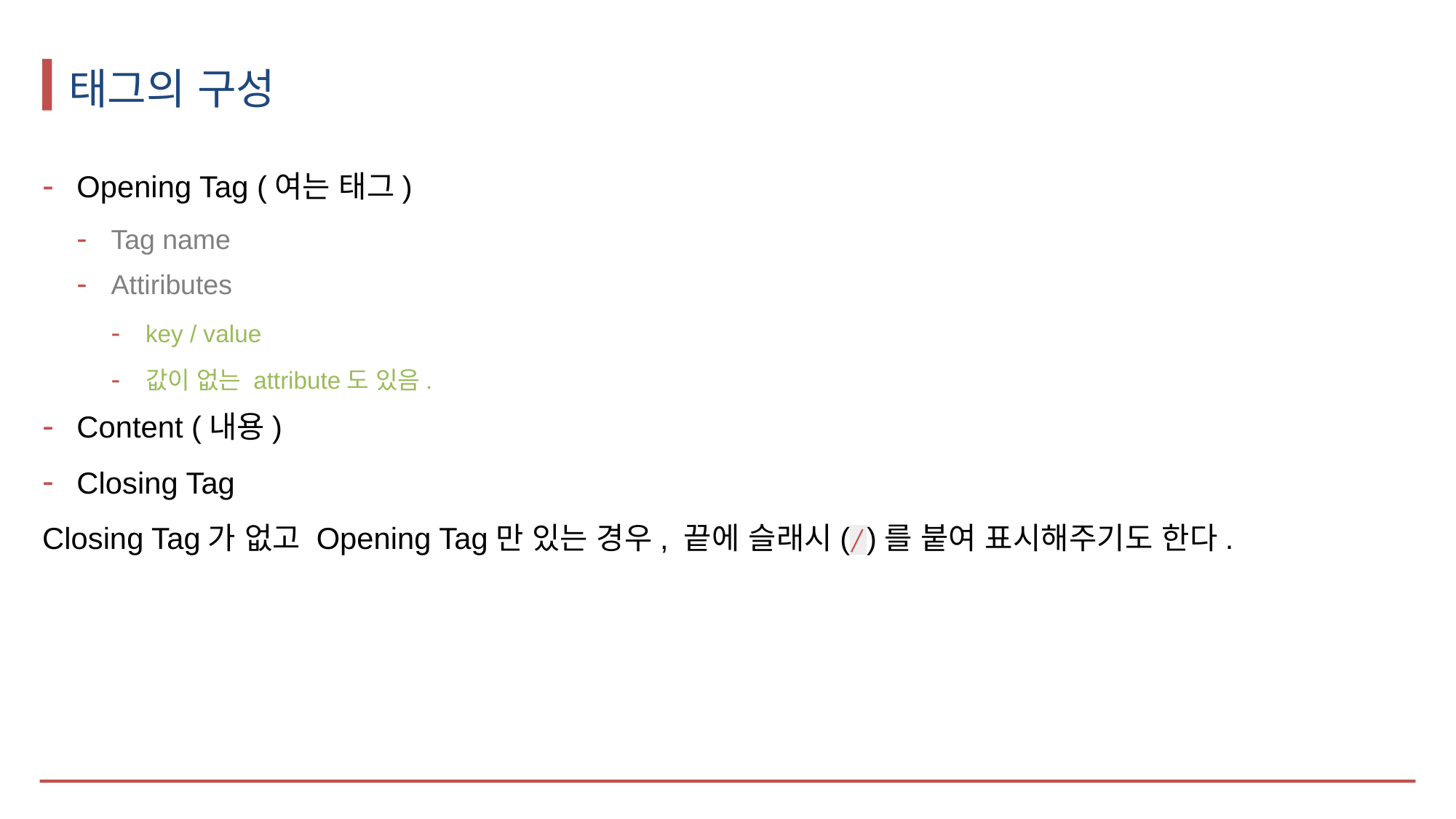

# 태그의 구성
Opening Tag (여는 태그)
Tag name
Attiributes
key / value
값이 없는 attribute도 있음.
Content (내용)
Closing Tag
Closing Tag가 없고 Opening Tag만 있는 경우, 끝에 슬래시(/)를 붙여 표시해주기도 한다.